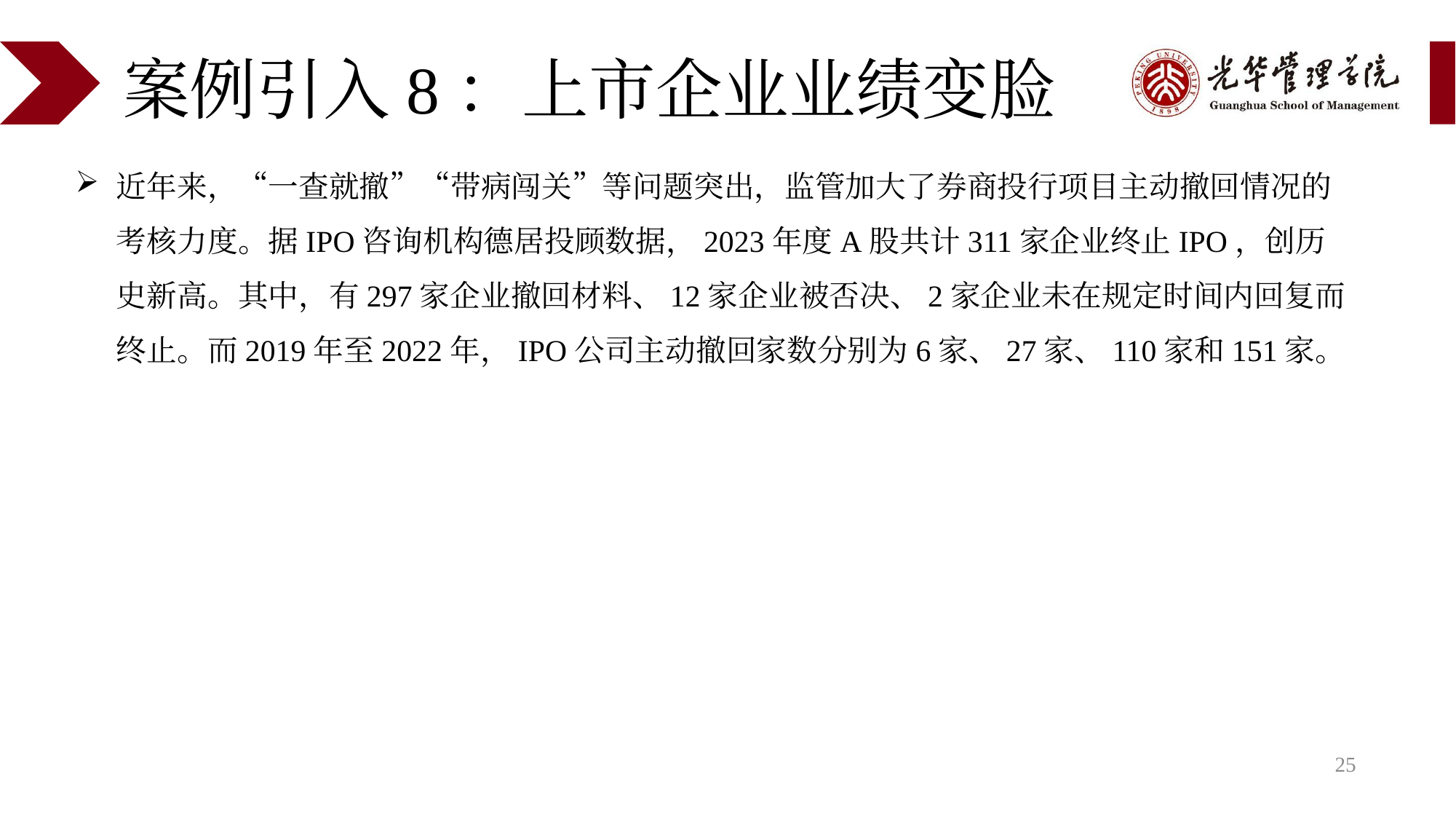

# 案例引入8：上市企业业绩变脸
近年来，“一查就撤”“带病闯关”等问题突出，监管加大了券商投行项目主动撤回情况的考核力度。据IPO咨询机构德居投顾数据，2023年度A股共计311家企业终止IPO，创历史新高。其中，有297家企业撤回材料、12家企业被否决、2家企业未在规定时间内回复而终止。而2019年至2022年，IPO公司主动撤回家数分别为6家、27家、110家和151家。
25